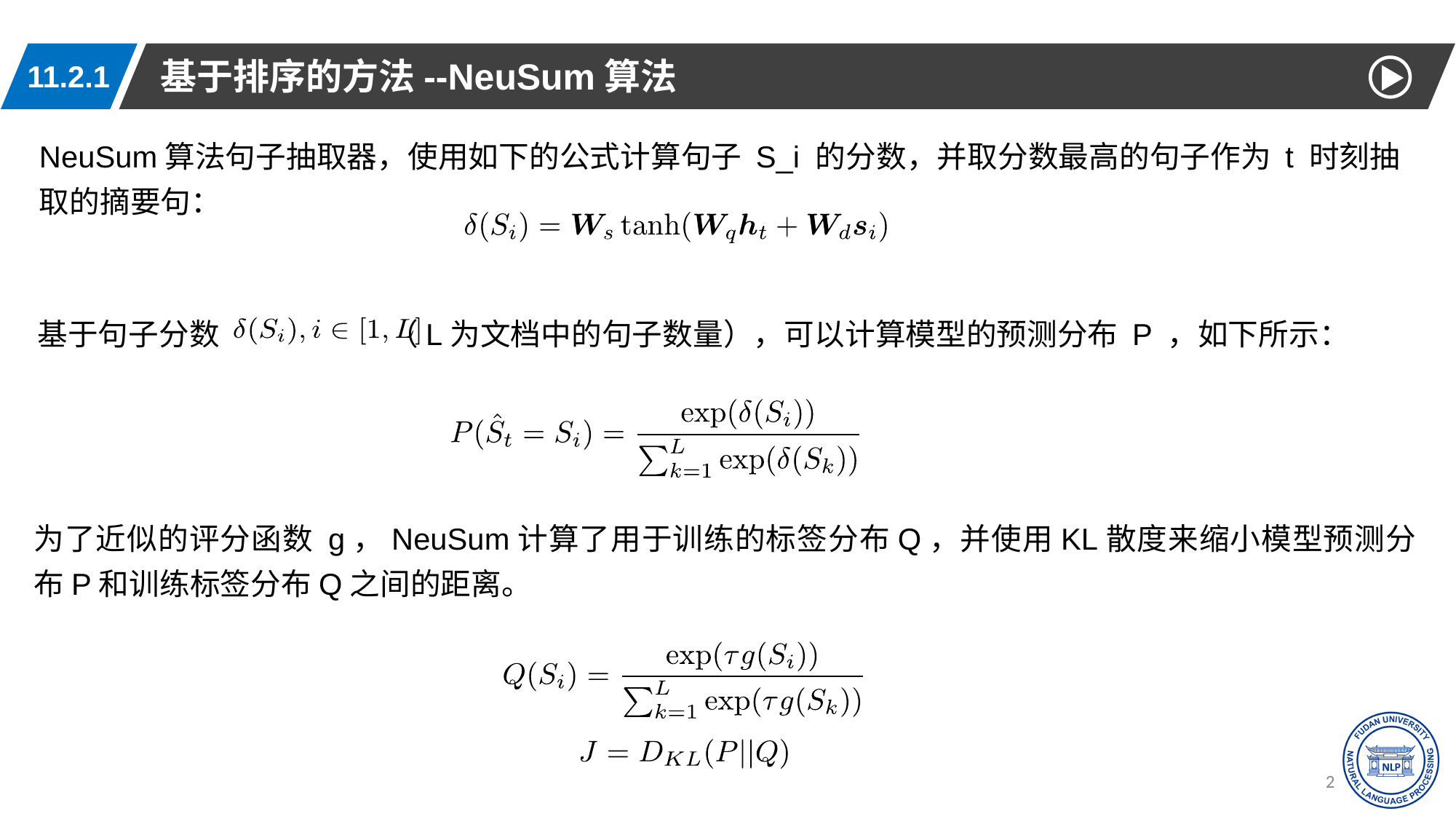

基于排序的方法--NeuSum算法
11.2.1

NeuSum算法句子抽取器，使用如下的公式计算句子 S_i 的分数，并取分数最高的句子作为 t 时刻抽取的摘要句：

基于句子分数                         （L为文档中的句子数量），可以计算模型的预测分布 P ，如下所示：

为了近似的评分函数 g，NeuSum计算了用于训练的标签分布Q，并使用KL散度来缩小模型预测分布P和训练标签分布Q之间的距离。

26